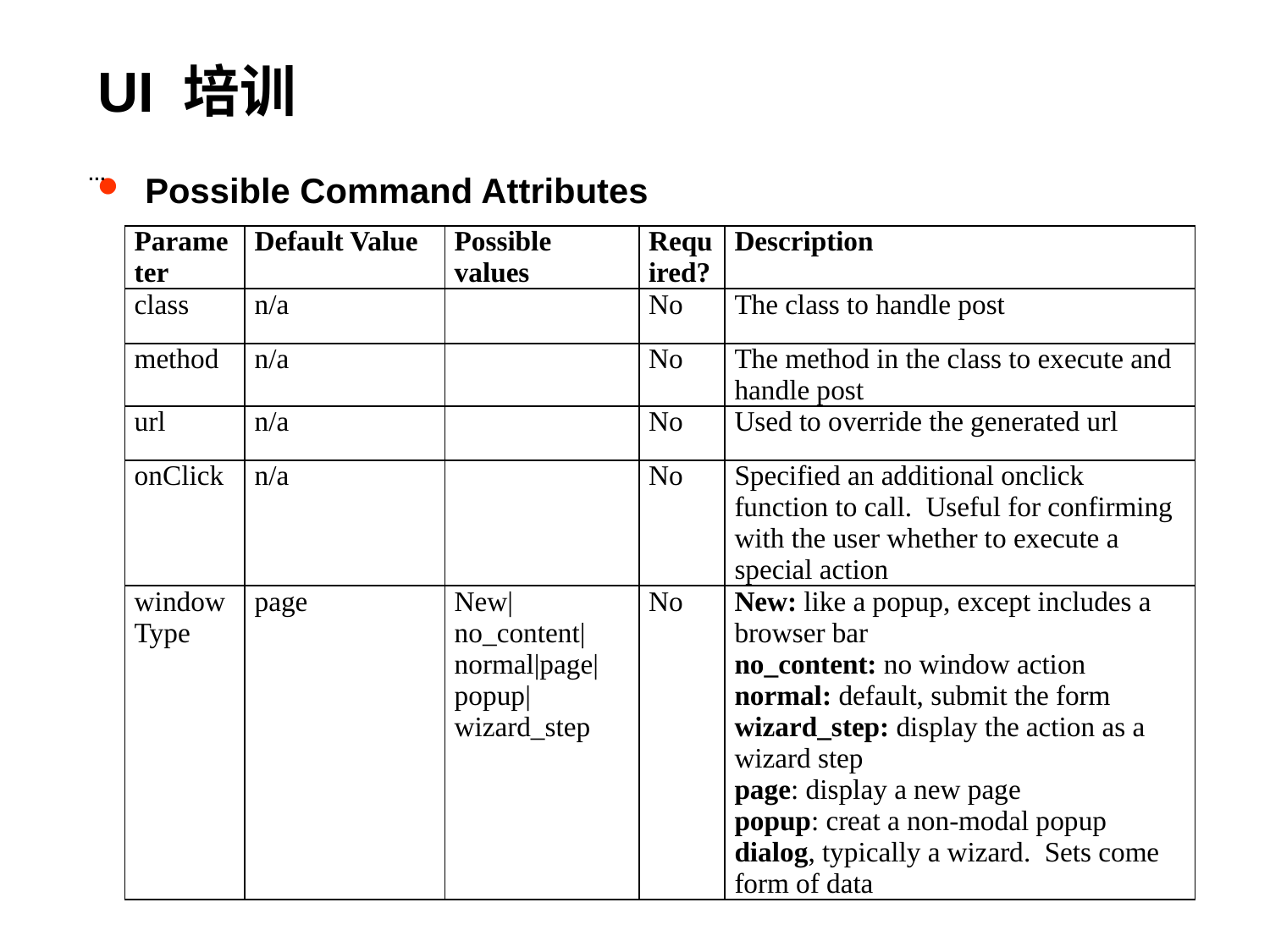

# UI 培训
…

Possible Command Attributes

| Parameter | Default Value | Possible values | Required? | Description |
| --- | --- | --- | --- | --- |
| class | n/a |  | No | The class to handle post |
| method | n/a |  | No | The method in the class to execute and handle post |
| url | n/a |  | No | Used to override the generated url |
| onClick | n/a |  | No | Specified an additional onclick function to call. Useful for confirming with the user whether to execute a special action |
| windowType | page | New|no\_content| normal|page| popup|wizard\_step | No | New: like a popup, except includes a browser bar no\_content: no window action normal: default, submit the form wizard\_step: display the action as a wizard step page: display a new page popup: creat a non-modal popup dialog, typically a wizard. Sets come form of data |